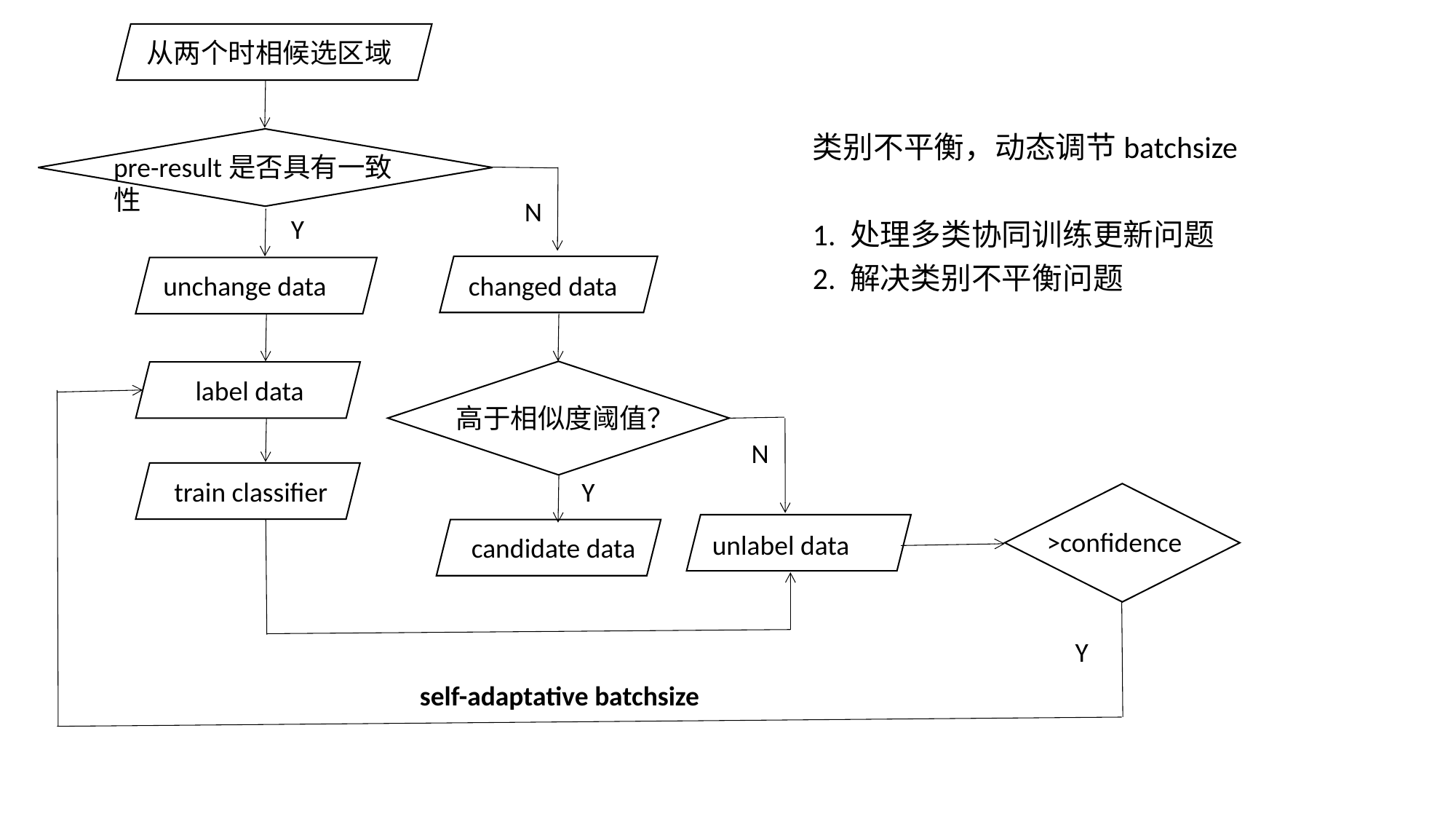

从两个时相候选区域
类别不平衡，动态调节batchsize

1. 处理多类协同训练更新问题
2. 解决类别不平衡问题

pre-result是否具有一致性
N
Y

unchange data
changed data

label data
高于相似度阈值？
N

train classifier
Y

>confidence
unlabel data
candidate data
Y
self-adaptative batchsize